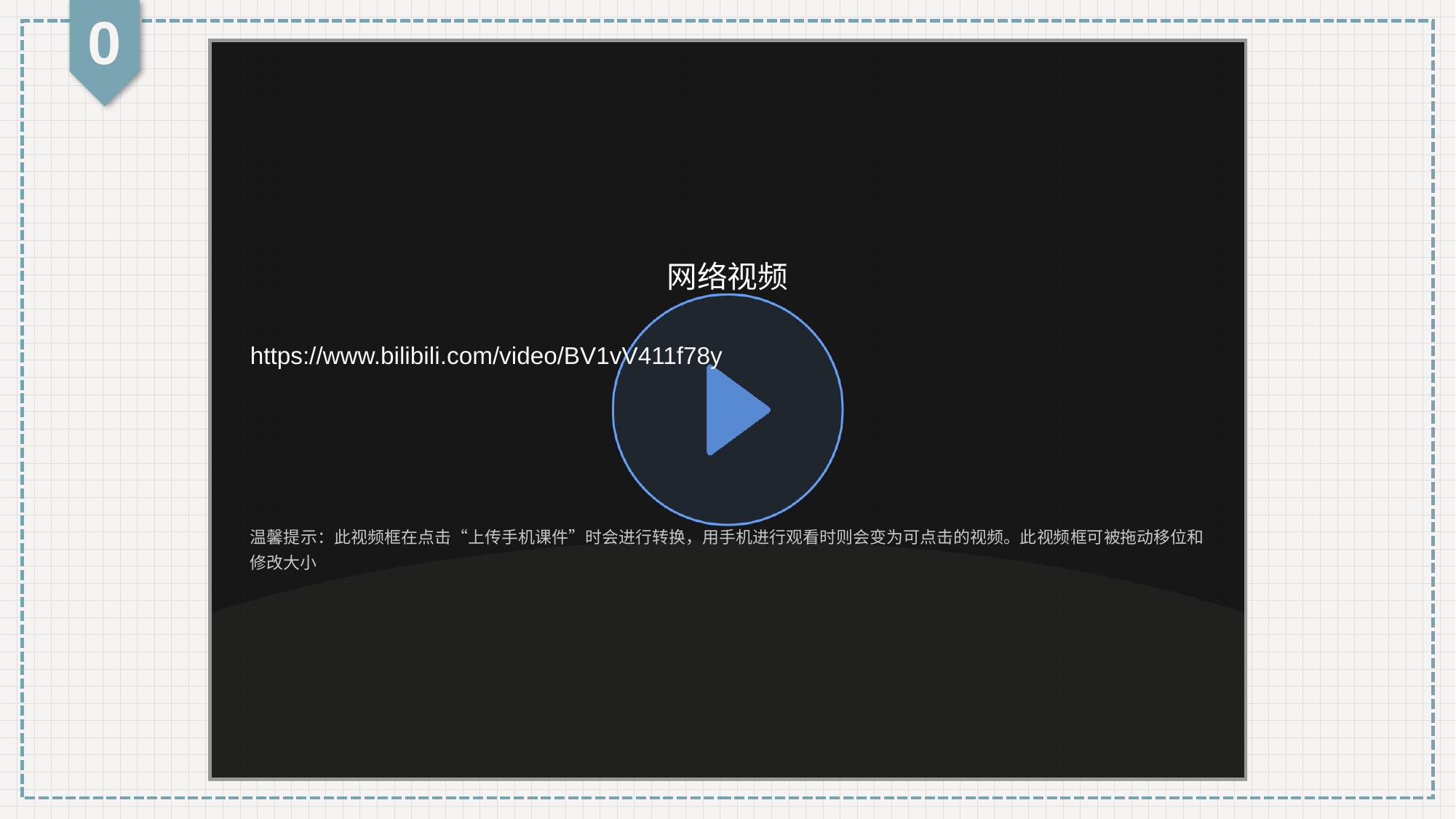

0

网络视频

https://www.bilibili.com/video/BV1vV411f78y

温馨提示：此视频框在点击“上传手机课件”时会进行转换，用手机进行观看时则会变为可点击的视频。此视频框可被拖动移位和修改大小